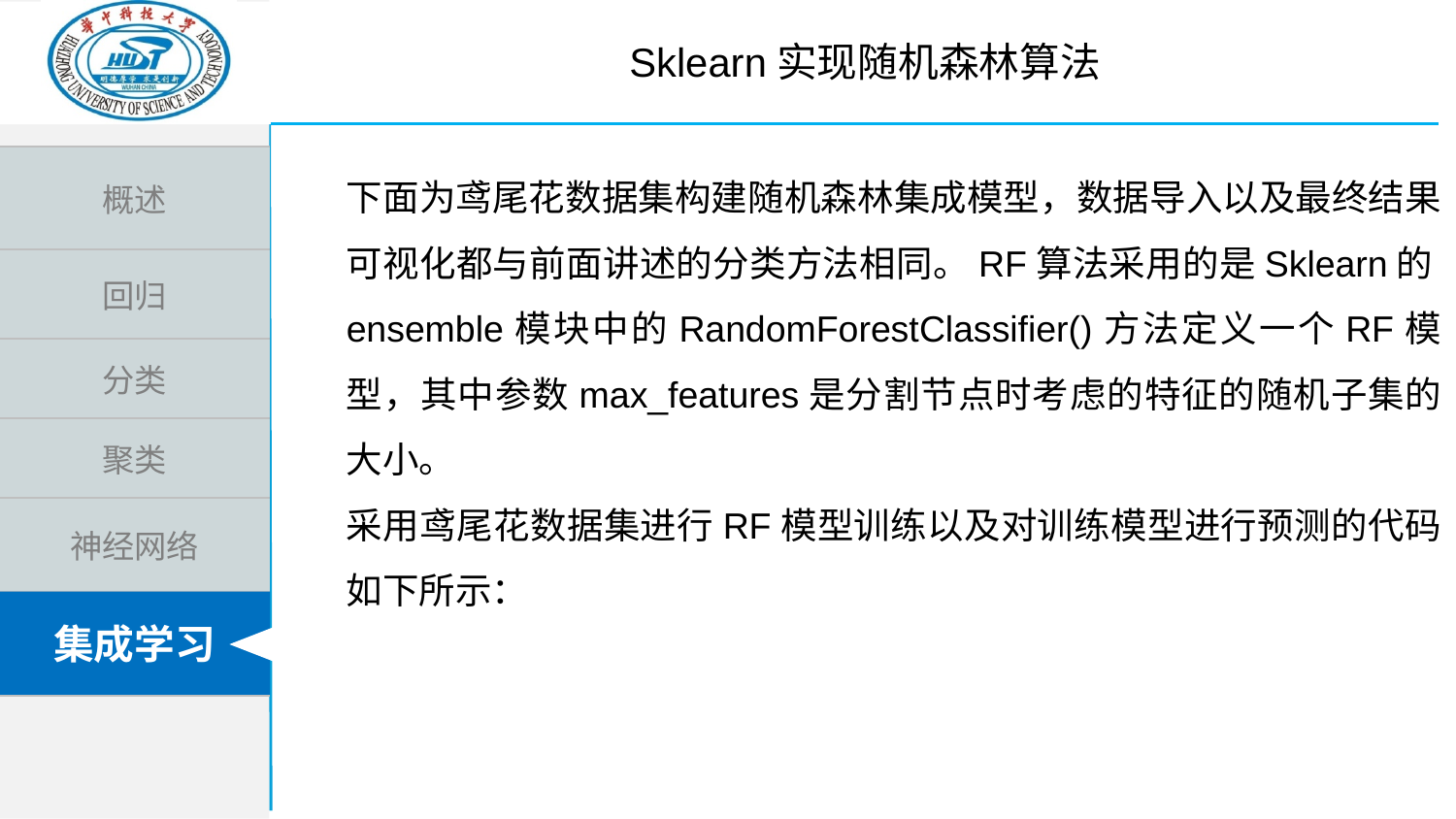

Sklearn实现随机森林算法
下面为鸢尾花数据集构建随机森林集成模型，数据导入以及最终结果可视化都与前面讲述的分类方法相同。RF算法采用的是Sklearn的ensemble模块中的RandomForestClassifier()方法定义一个RF模型，其中参数max_features是分割节点时考虑的特征的随机子集的大小。
采用鸢尾花数据集进行RF模型训练以及对训练模型进行预测的代码如下所示：